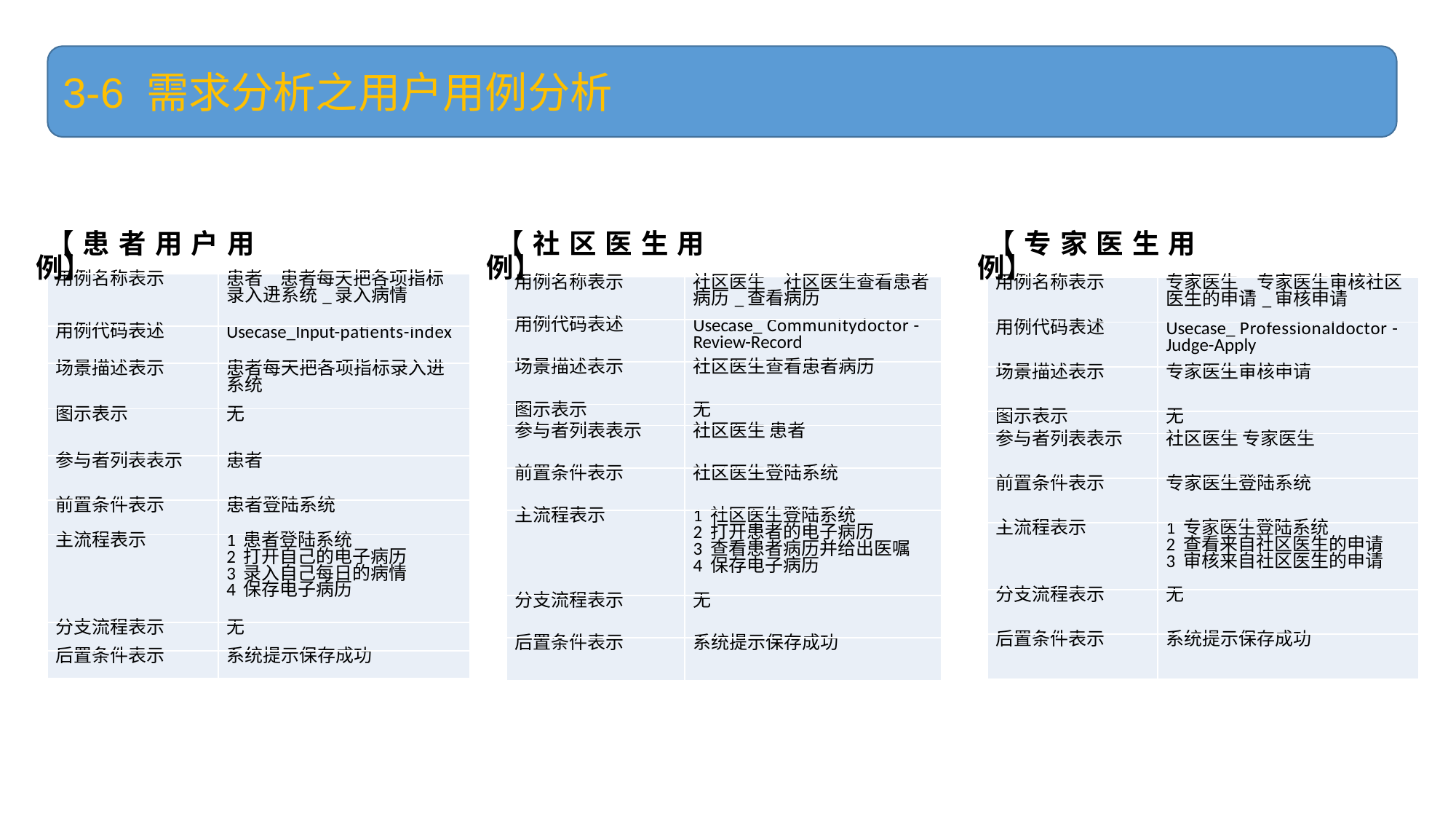

3-6 需求分析之用户用例分析
【患者用户用例】
【社区医生用例】
【专家医生用例】
| 用例名称表示 | 患者\_患者每天把各项指标录入进系统\_录入病情 |
| --- | --- |
| 用例代码表述 | Usecase\_Input-patients-index |
| 场景描述表示 | 患者每天把各项指标录入进系统 |
| 图示表示 | 无 |
| 参与者列表表示 | 患者 |
| 前置条件表示 | 患者登陆系统 |
| 主流程表示 | 1 患者登陆系统 2 打开自己的电子病历 3 录入自己每日的病情 4 保存电子病历 |
| 分支流程表示 | 无 |
| 后置条件表示 | 系统提示保存成功 |
| 用例名称表示 | 社区医生\_社区医生查看患者病历\_查看病历 |
| --- | --- |
| 用例代码表述 | Usecase\_ Communitydoctor -Review-Record |
| 场景描述表示 | 社区医生查看患者病历 |
| 图示表示 | 无 |
| 参与者列表表示 | 社区医生 患者 |
| 前置条件表示 | 社区医生登陆系统 |
| 主流程表示 | 1 社区医生登陆系统 2 打开患者的电子病历 3 查看患者病历并给出医嘱 4 保存电子病历 |
| 分支流程表示 | 无 |
| 后置条件表示 | 系统提示保存成功 |
| 用例名称表示 | 专家医生\_专家医生审核社区医生的申请\_审核申请 |
| --- | --- |
| 用例代码表述 | Usecase\_ Professionaldoctor -Judge-Apply |
| 场景描述表示 | 专家医生审核申请 |
| 图示表示 | 无 |
| 参与者列表表示 | 社区医生 专家医生 |
| 前置条件表示 | 专家医生登陆系统 |
| 主流程表示 | 1 专家医生登陆系统 2 查看来自社区医生的申请 3 审核来自社区医生的申请 |
| 分支流程表示 | 无 |
| 后置条件表示 | 系统提示保存成功 |